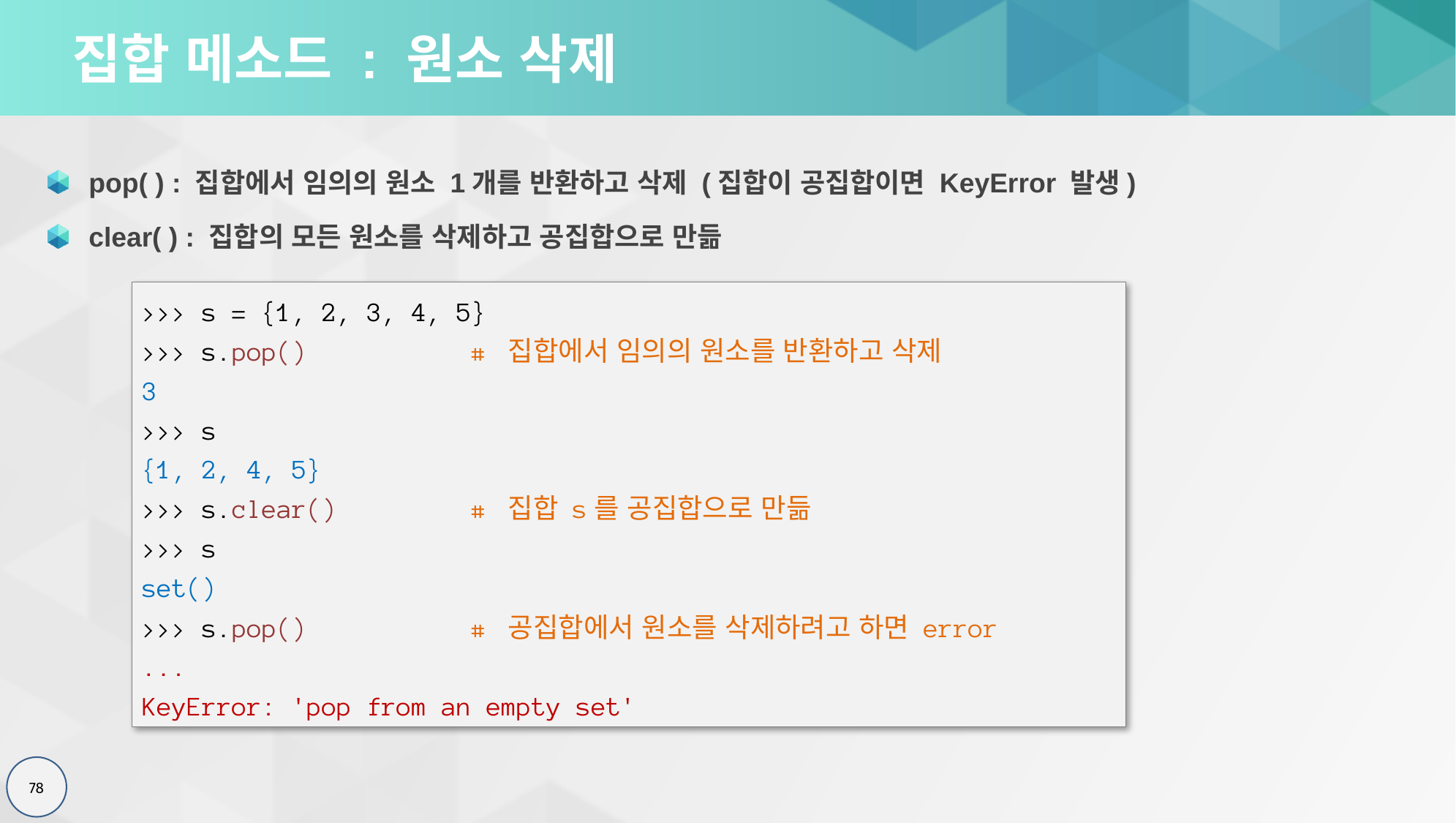

# 집합 메소드 : 원소 삭제
pop( ) : 집합에서 임의의 원소 1개를 반환하고 삭제 (집합이 공집합이면 KeyError 발생)
clear( ) : 집합의 모든 원소를 삭제하고 공집합으로 만듦
>>> s = {1, 2, 3, 4, 5}
>>> s.pop()		# 집합에서 임의의 원소를 반환하고 삭제
3
>>> s
{1, 2, 4, 5}
>>> s.clear()	  	# 집합 s를 공집합으로 만듦
>>> s
set()
>>> s.pop()		# 공집합에서 원소를 삭제하려고 하면 error
...
KeyError: 'pop from an empty set'